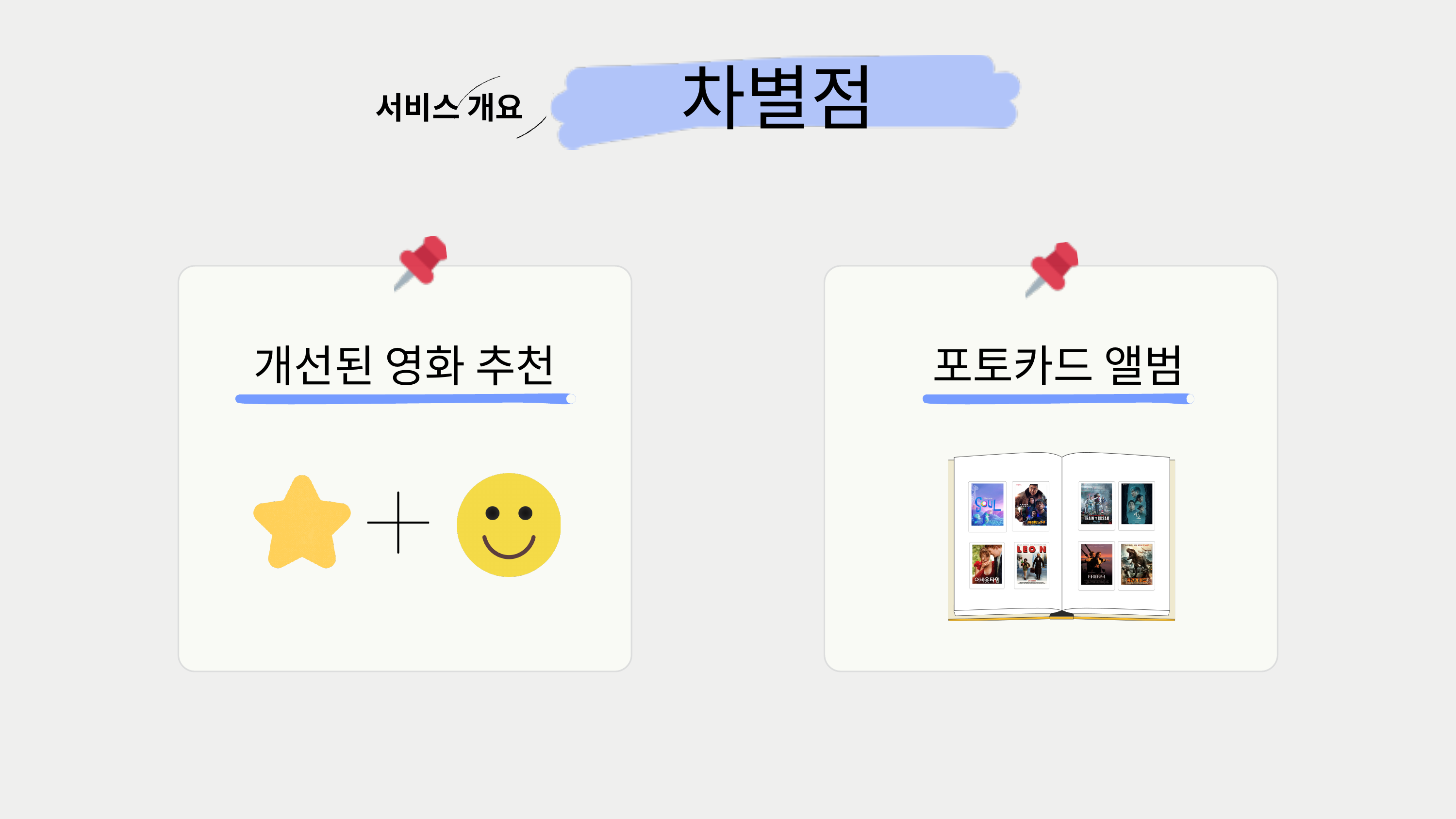

차별점

서비스 개요

개선된 영화 추천
포토카드 앨범